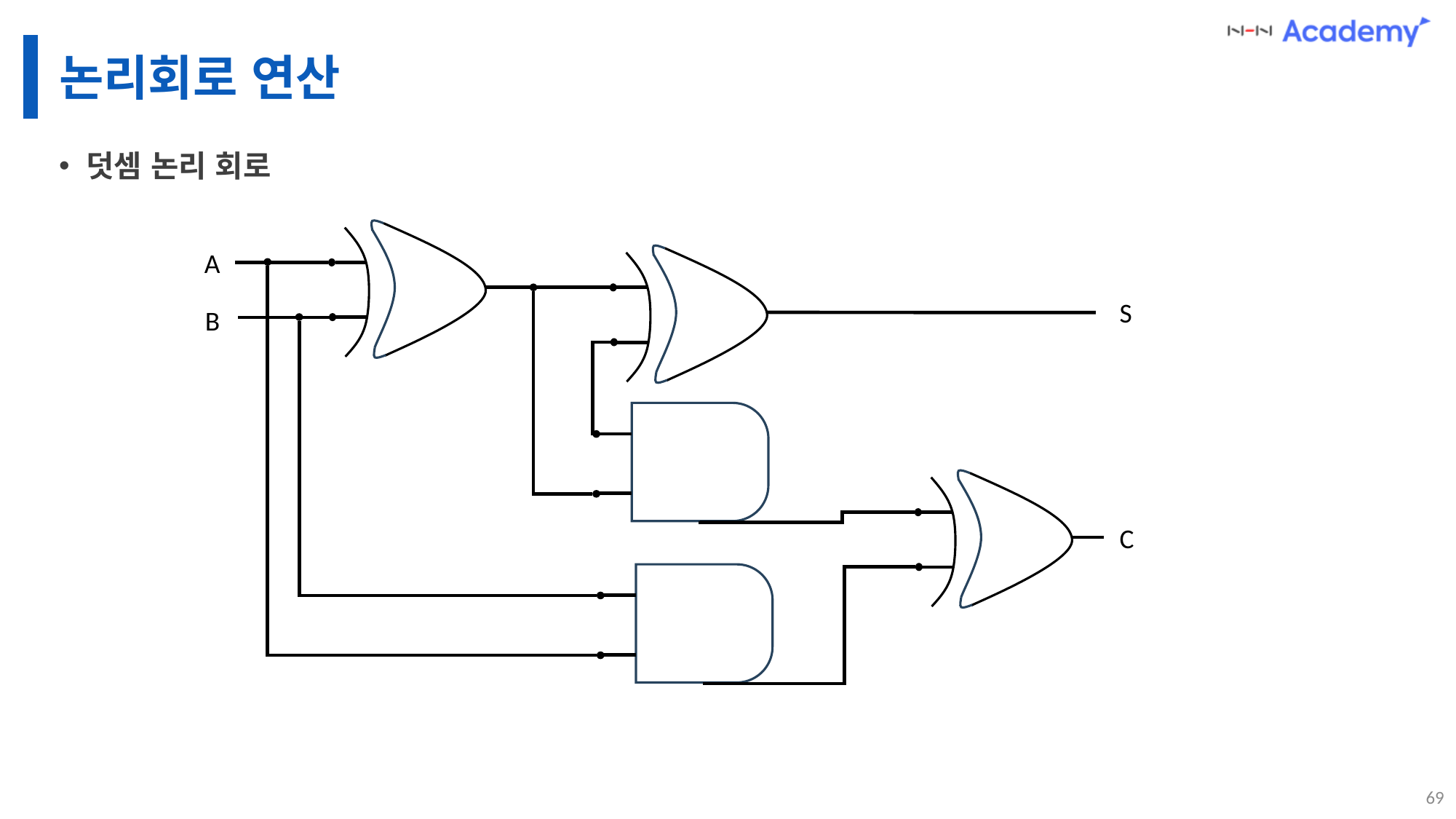

# 논리회로 연산
덧셈 논리 회로

A

S
B

C

69